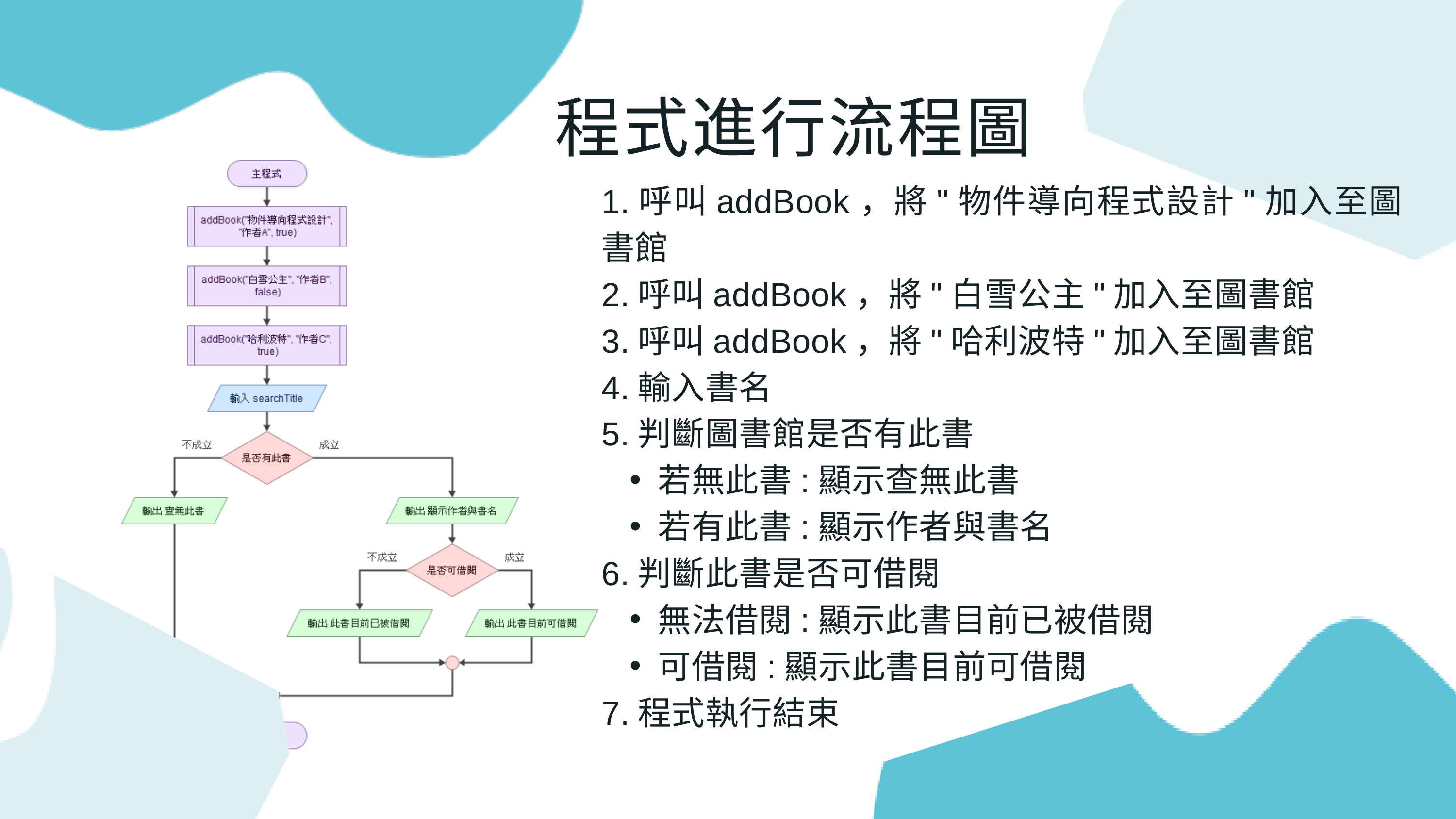

程式進行流程圖

1.呼叫addBook，將"物件導向程式設計"加入至圖書館
2.呼叫addBook，將"白雪公主"加入至圖書館
3.呼叫addBook，將"哈利波特"加入至圖書館
4.輸入書名
5.判斷圖書館是否有此書
若無此書:顯示查無此書
若有此書:顯示作者與書名
6.判斷此書是否可借閱
無法借閱:顯示此書目前已被借閱
可借閱:顯示此書目前可借閱
7.程式執行結束